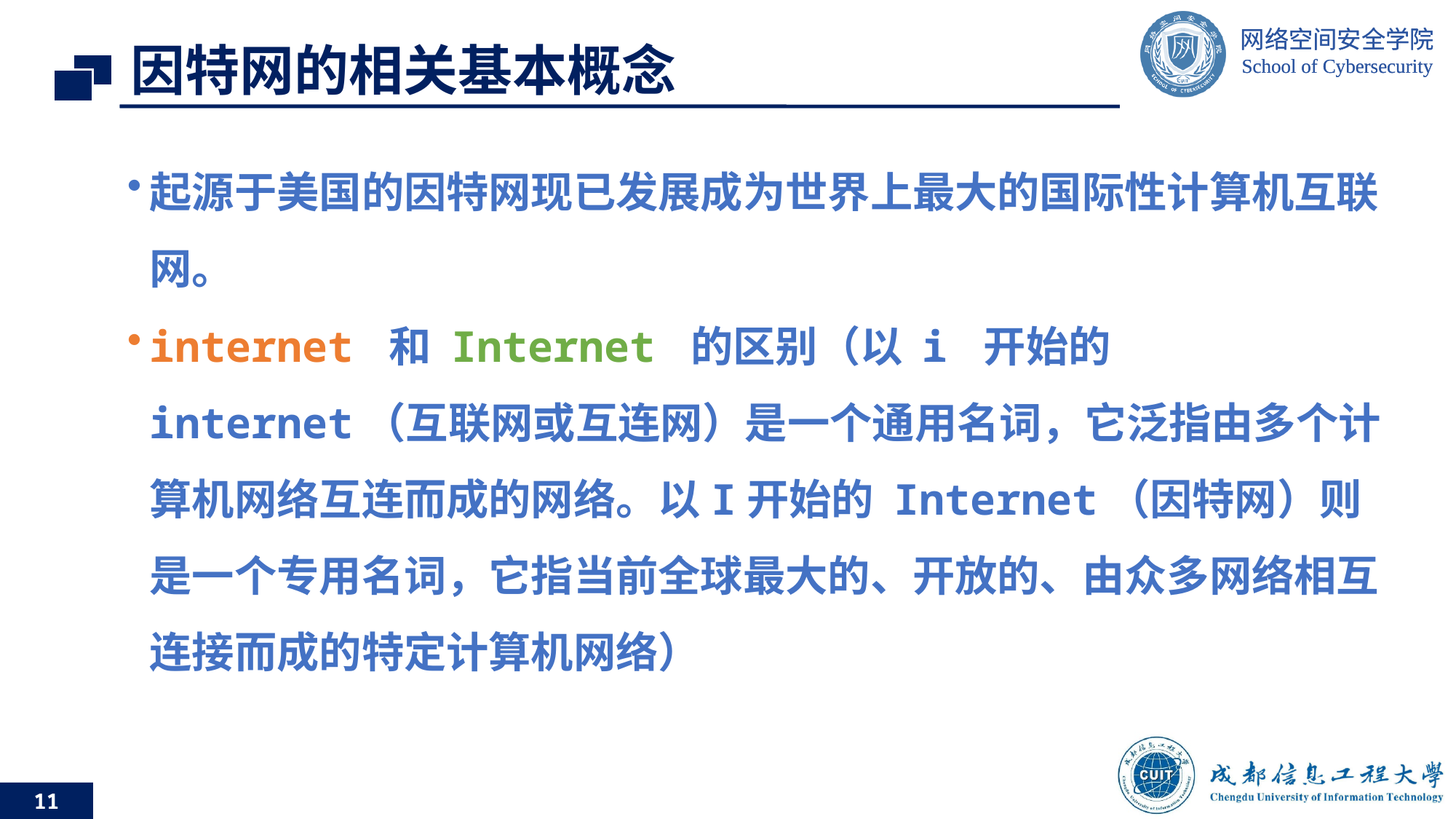

# 因特网的相关基本概念
起源于美国的因特网现已发展成为世界上最大的国际性计算机互联网。
internet 和 Internet 的区别（以 i 开始的 internet（互联网或互连网）是一个通用名词，它泛指由多个计算机网络互连而成的网络。以I开始的 Internet（因特网）则是一个专用名词，它指当前全球最大的、开放的、由众多网络相互连接而成的特定计算机网络）
11